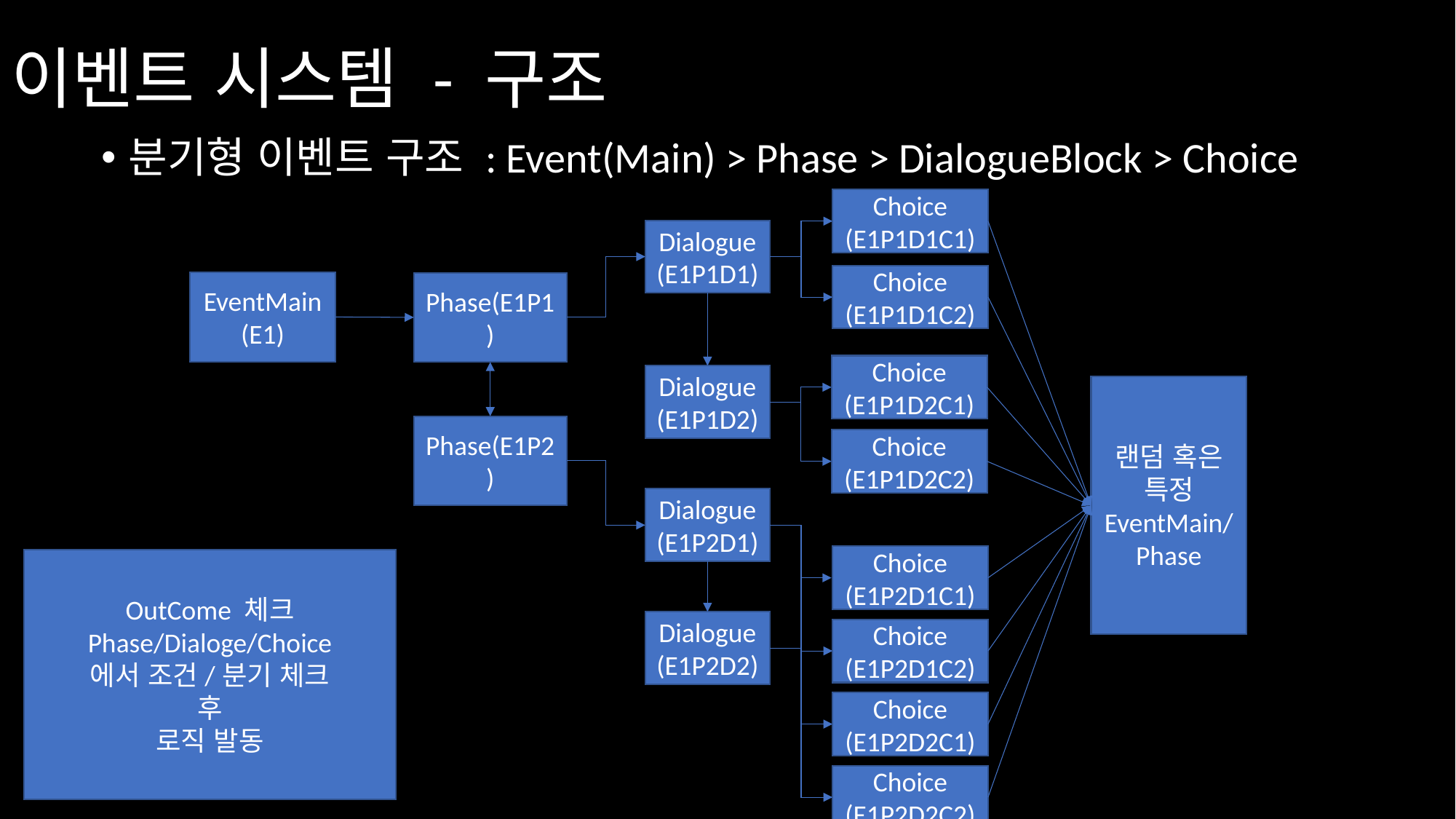

# 이벤트 시스템 - 구조
분기형 이벤트 구조 : Event(Main) > Phase > DialogueBlock > Choice
Choice
(E1P1D1C1)
Dialogue(E1P1D1)
Choice
(E1P1D1C2)
EventMain(E1)
Phase(E1P1)
Choice
(E1P1D2C1)
Dialogue(E1P1D2)
랜덤 혹은 특정 EventMain/Phase
Phase(E1P2)
Choice
(E1P1D2C2)
Dialogue(E1P2D1)
Choice
(E1P2D1C1)
OutCome 체크
Phase/Dialoge/Choice
에서 조건/분기 체크
후
로직 발동
Dialogue(E1P2D2)
Choice
(E1P2D1C2)
Choice
(E1P2D2C1)
Choice
(E1P2D2C2)